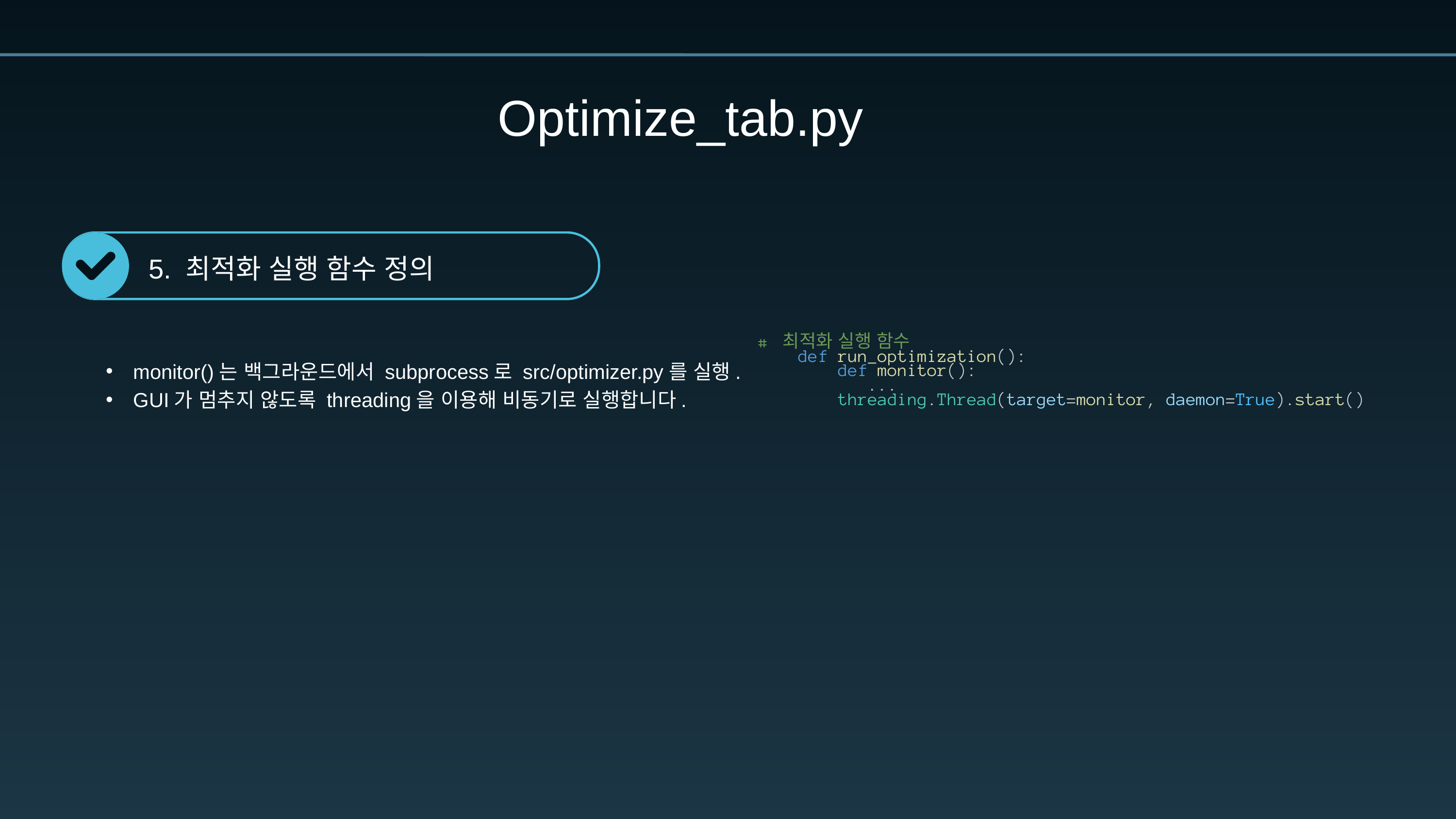

Optimize_tab.py

5. 최적화 실행 함수 정의
# 최적화 실행 함수
    def run_optimization():
        def monitor():
           ...
        threading.Thread(target=monitor, daemon=True).start()
monitor()는 백그라운드에서 subprocess로 src/optimizer.py를 실행.
GUI가 멈추지 않도록 threading을 이용해 비동기로 실행합니다.